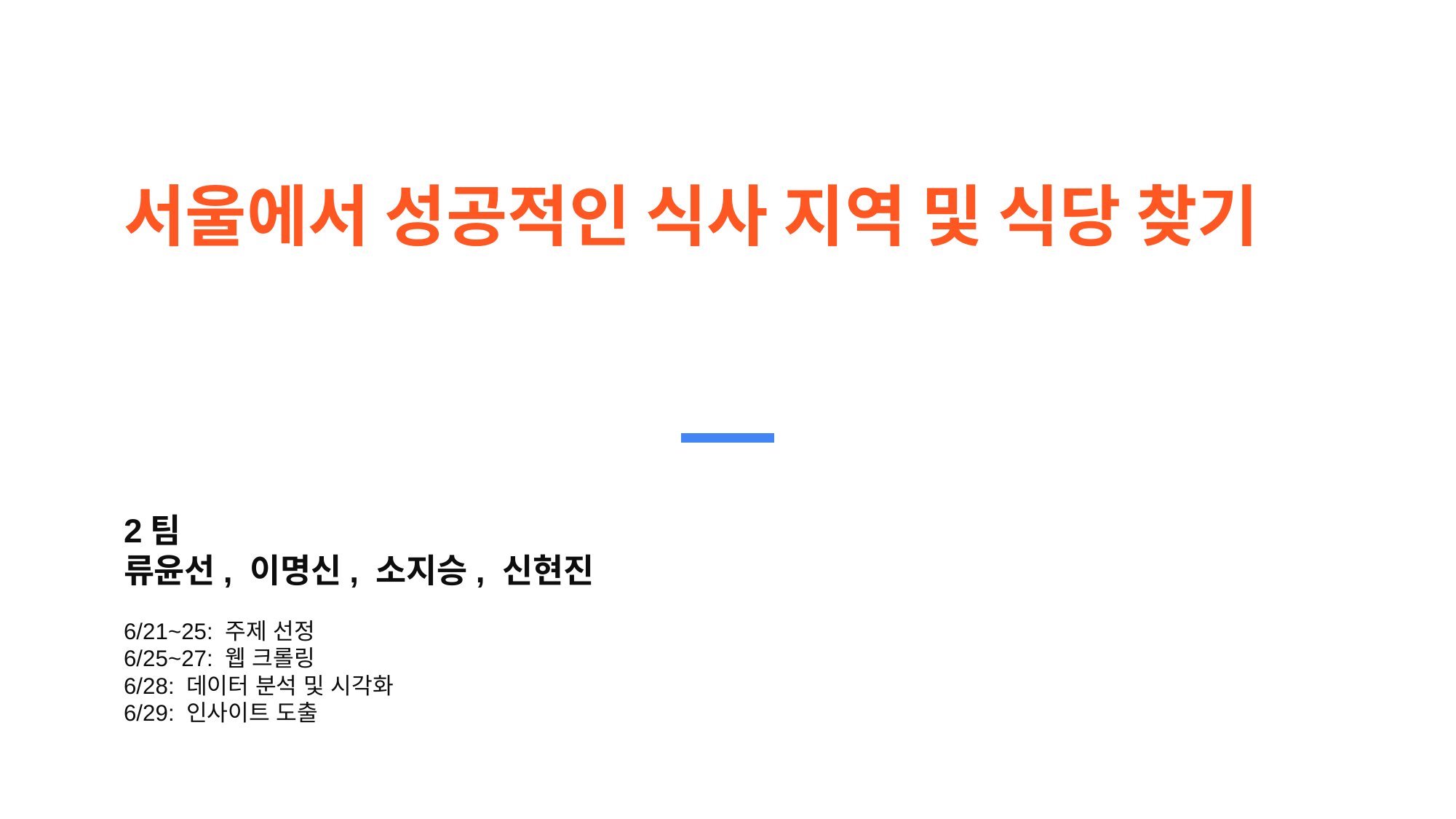

# 서울에서 성공적인 식사 지역 및 식당 찾기
2팀
류윤선, 이명신, 소지승, 신현진

6/21~25: 주제 선정
6/25~27: 웹 크롤링
6/28: 데이터 분석 및 시각화
6/29: 인사이트 도출